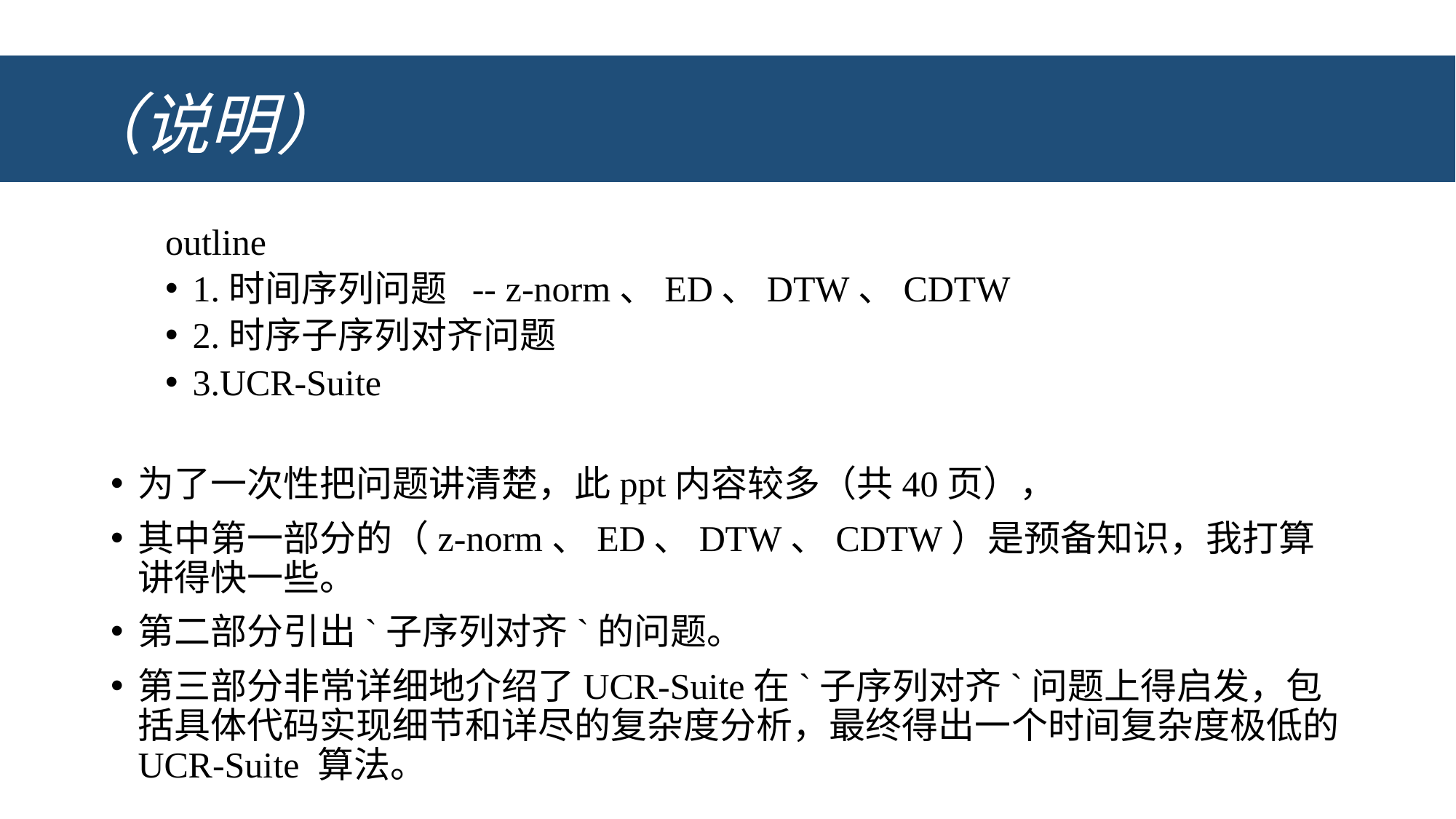

# （说明）

outline
1.时间序列问题  -- z-norm、ED、DTW、CDTW
2.时序子序列对齐问题
3.UCR-Suite

为了一次性把问题讲清楚，此ppt内容较多（共40页），
其中第一部分的（z-norm、ED、DTW、CDTW）是预备知识，我打算讲得快一些。
第二部分引出`子序列对齐`的问题。
第三部分非常详细地介绍了UCR-Suite在`子序列对齐`问题上得启发，包括具体代码实现细节和详尽的复杂度分析，最终得出一个时间复杂度极低的UCR-Suite 算法。